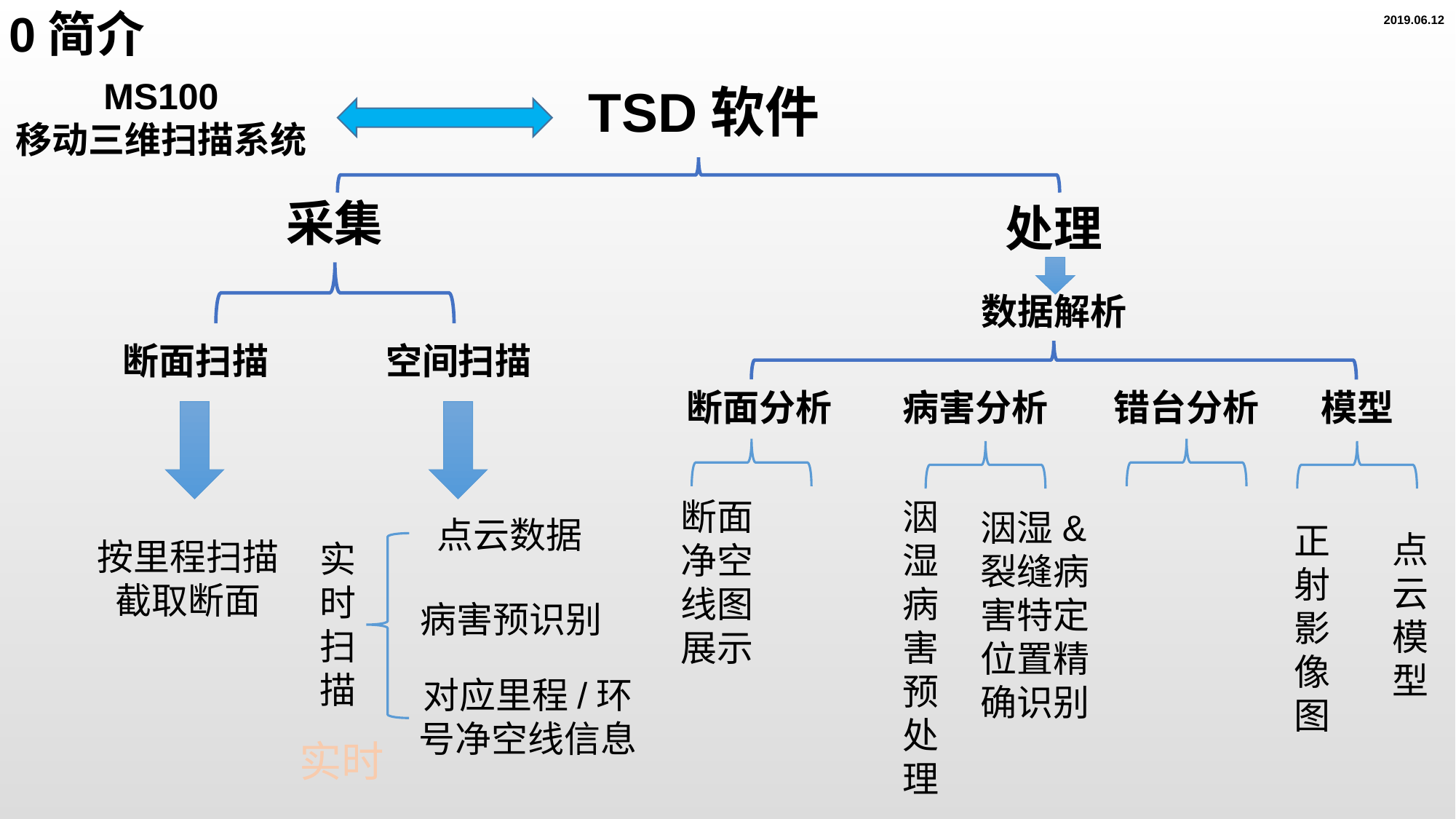

0简介
2019.06.12

MS100
移动三维扫描系统
TSD软件

采集
处理

数据解析
断面扫描
空间扫描
断面分析
病害分析
错台分析
模型

断面净空线图展示
洇湿病害预处理
洇湿&裂缝病害特定位置精确识别
点云数据
正射影像图
点云模型
按里程扫描
截取断面
实时扫描

病害预识别
对应里程/环号净空线信息
实时